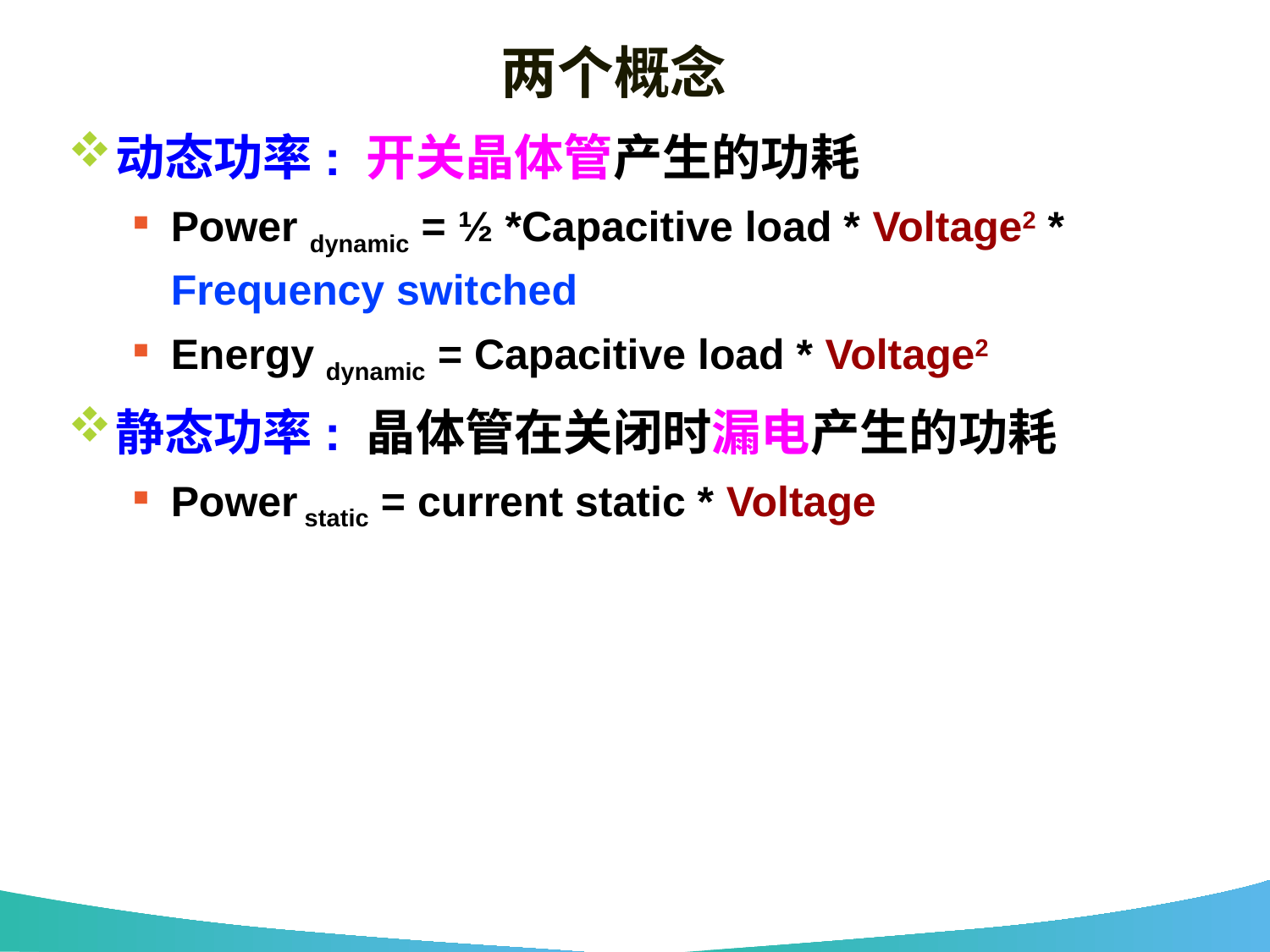

# 两个概念
动态功率: 开关晶体管产生的功耗
Power dynamic = ½ *Capacitive load * Voltage2 * Frequency switched
Energy dynamic = Capacitive load * Voltage2
静态功率: 晶体管在关闭时漏电产生的功耗
Power static = current static * Voltage
112